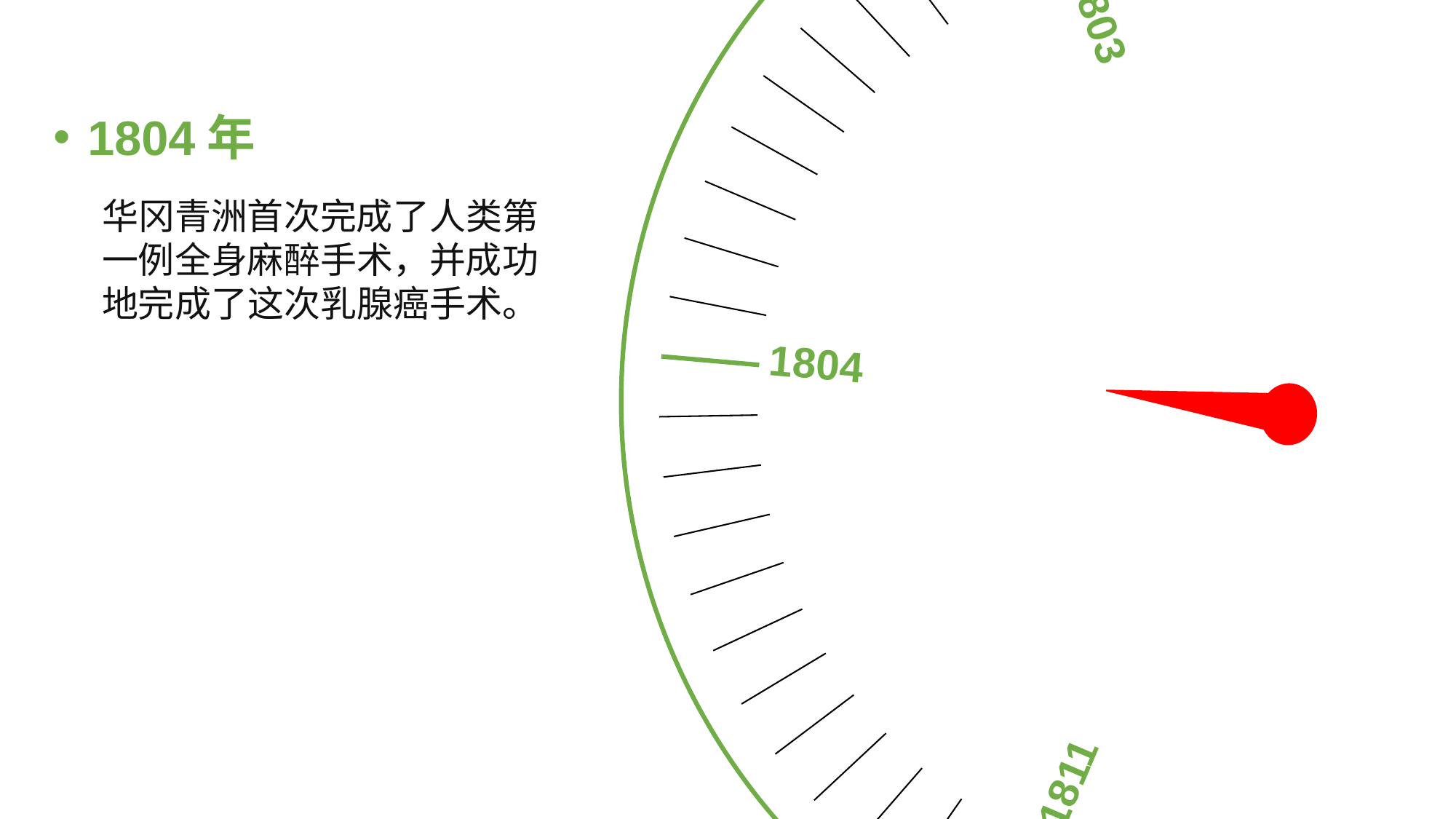

1811
1804
1812
1803
1820
1804年
华冈青洲首次完成了人类第一例全身麻醉手术，并成功地完成了这次乳腺癌手术。